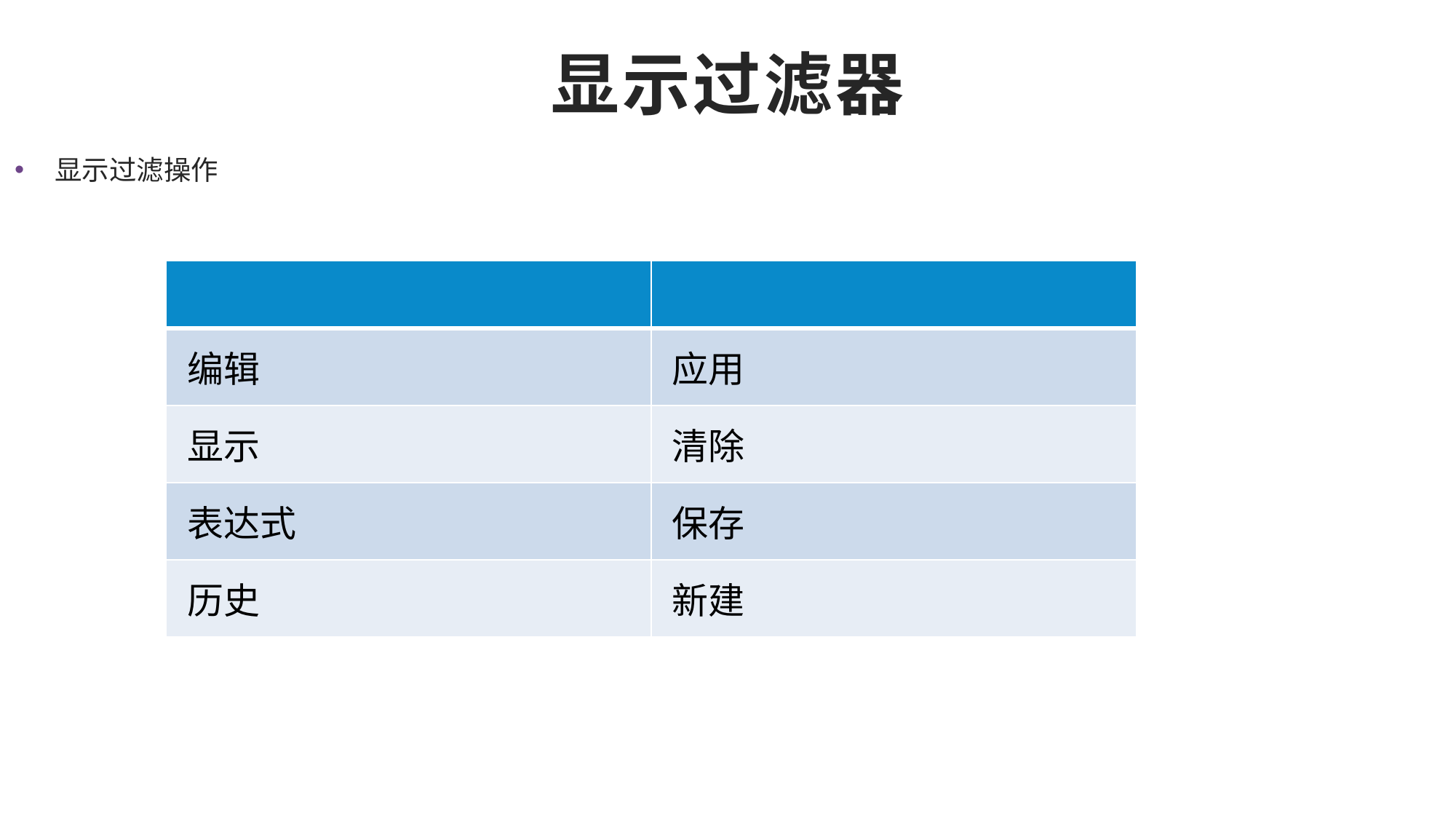

# 显示过滤器
 显示过滤操作
|  |  |
| --- | --- |
| 编辑 | 应用 |
| 显示 | 清除 |
| 表达式 | 保存 |
| 历史 | 新建 |